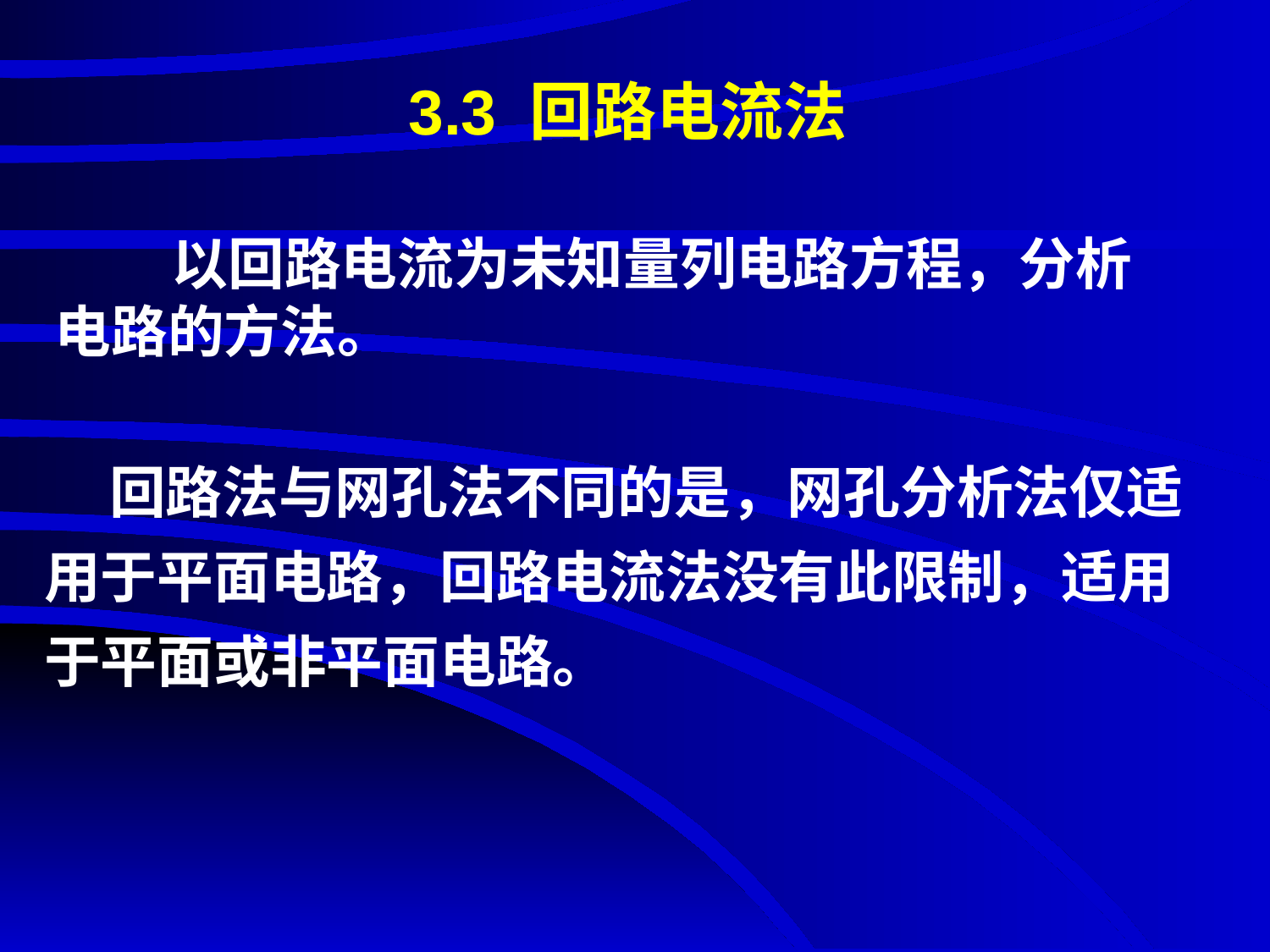

# 3.3 回路电流法
        以回路电流为未知量列电路方程，分析
电路的方法。
    回路法与网孔法不同的是，网孔分析法仅适用于平面电路，回路电流法没有此限制，适用于平面或非平面电路。